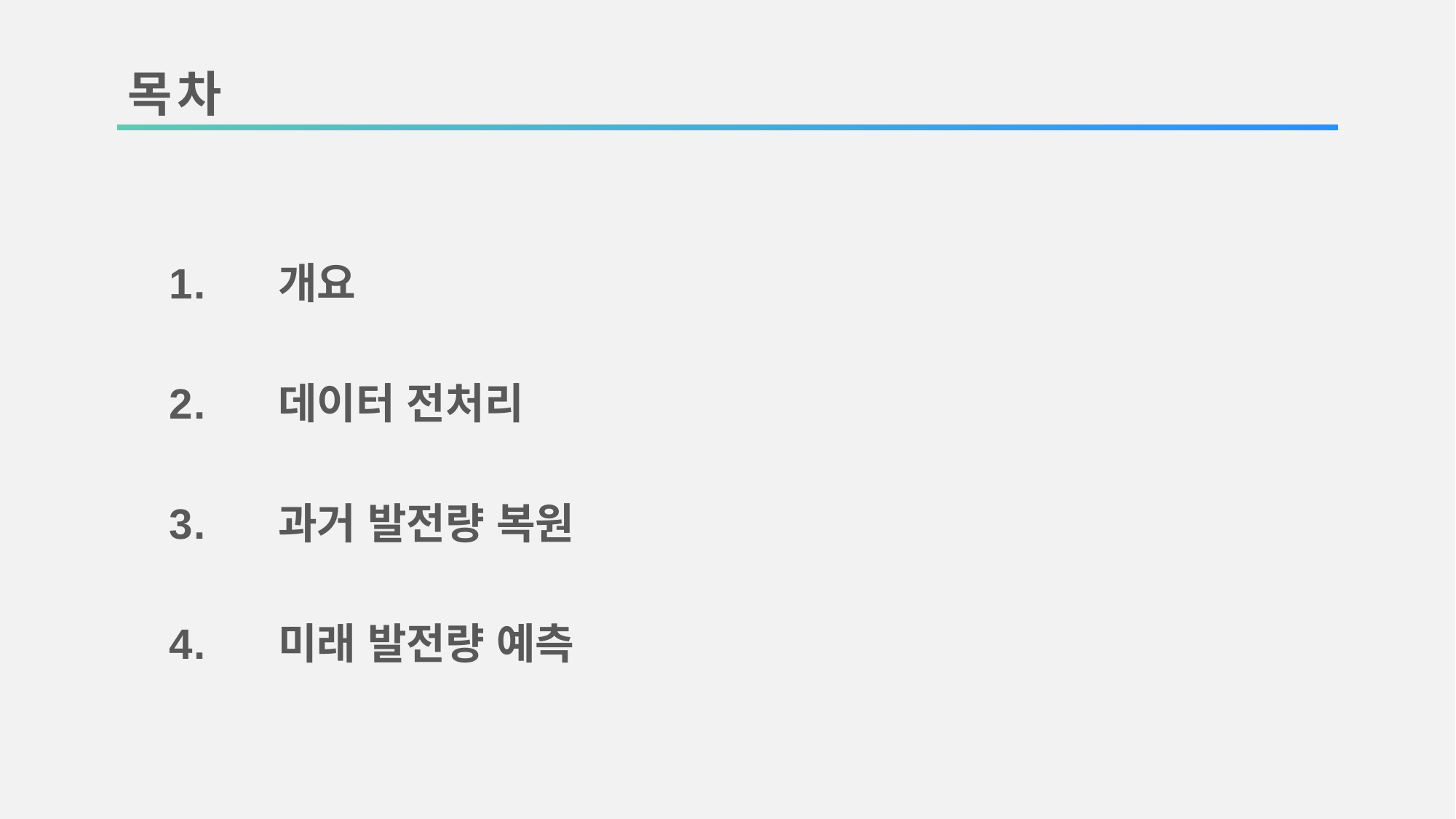

목차

개요

데이터 전처리

과거 발전량 복원

미래 발전량 예측